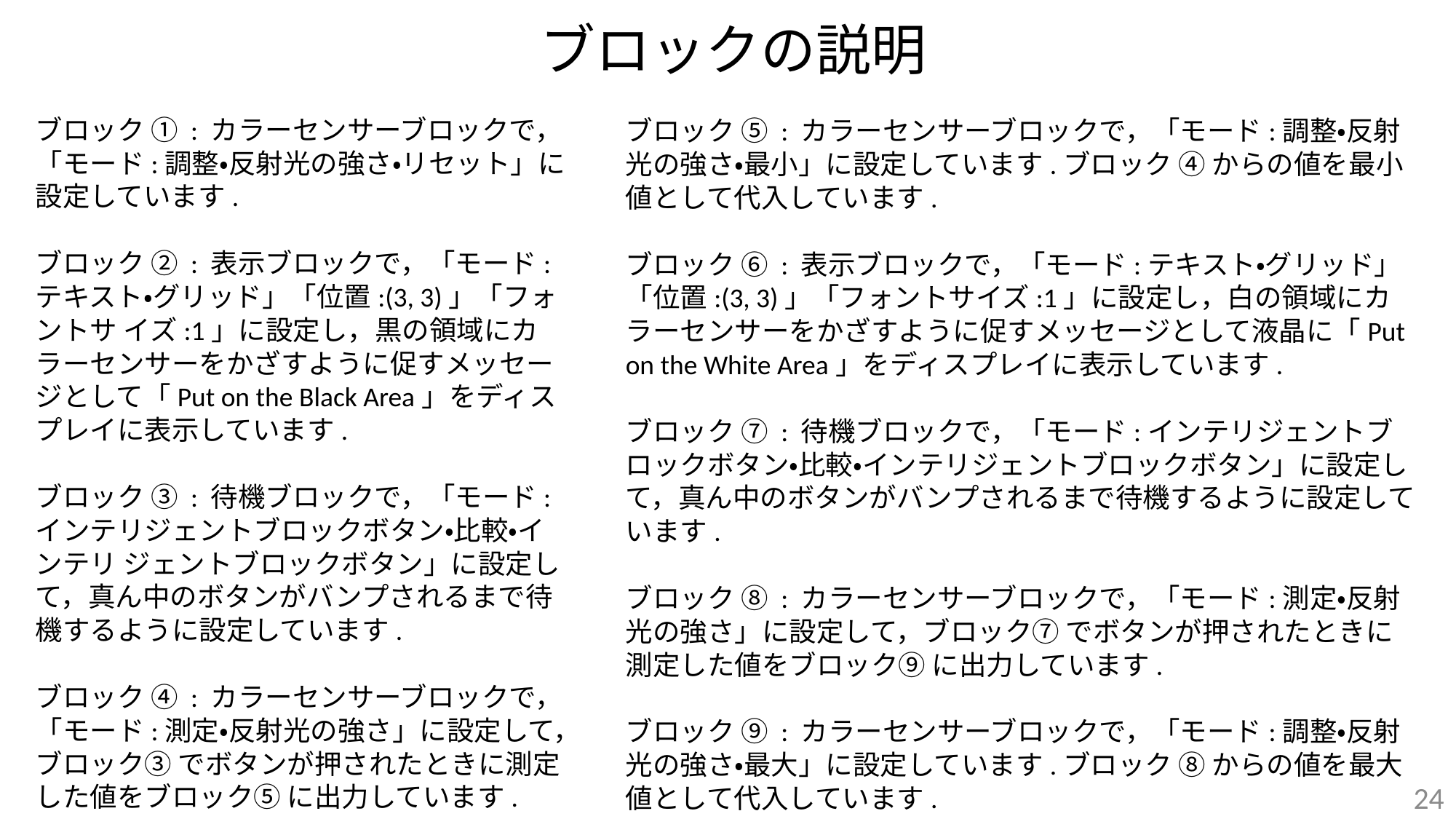

# ブロックの説明
ブロック ① : カラーセンサーブロックで，「モード:調整・反射光の強さ・リセット」に設定しています.

ブロック ② : 表示ブロックで，「モード:テキスト・グリッド」「位置:(3, 3)」「フォントサ イズ:1」に設定し，黒の領域にカラーセンサーをかざすように促すメッセージとして「Put on the Black Area」をディスプレイに表示しています.

ブロック ③ : 待機ブロックで，「モード:インテリジェントブロックボタン・比較・インテリ ジェントブロックボタン」に設定して，真ん中のボタンがバンプされるまで待機するように設定しています.

ブロック ④ : カラーセンサーブロックで，「モード:測定・反射光の強さ」に設定して，ブロック③ でボタンが押されたときに測定した値をブロック⑤ に出力しています.
ブロック ⑤ : カラーセンサーブロックで，「モード:調整・反射光の強さ・最小」に設定しています.ブロック ④ からの値を最小値として代入しています.

ブロック ⑥ : 表示ブロックで，「モード:テキスト・グリッド」「位置:(3, 3)」「フォントサイズ:1」に設定し，白の領域にカラーセンサーをかざすように促すメッセージとして液晶に「Put on the White Area」をディスプレイに表示しています.

ブロック ⑦ : 待機ブロックで，「モード:インテリジェントブロックボタン・比較・インテリジェントブロックボタン」に設定して，真ん中のボタンがバンプされるまで待機するように設定しています.

ブロック ⑧ : カラーセンサーブロックで，「モード:測定・反射光の強さ」に設定して，ブロック⑦ でボタンが押されたときに測定した値をブロック⑨ に出力しています.

ブロック ⑨ : カラーセンサーブロックで，「モード:調整・反射光の強さ・最大」に設定しています.ブロック ⑧ からの値を最大値として代入しています.
24